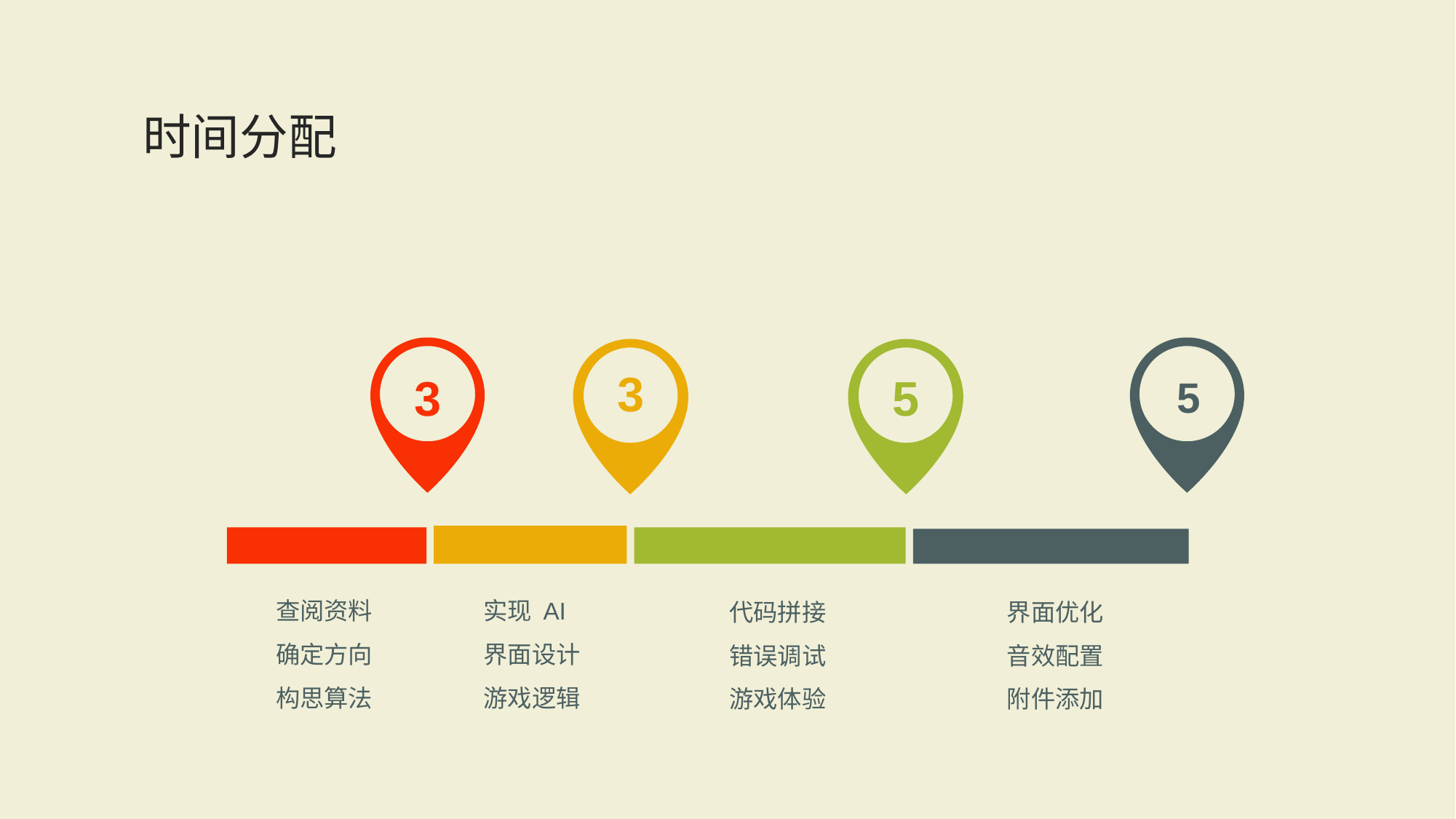

时间分配

3
3
5
5

查阅资料
确定方向
构思算法
实现 AI
界面设计
游戏逻辑
代码拼接
错误调试
游戏体验
界面优化
音效配置
附件添加